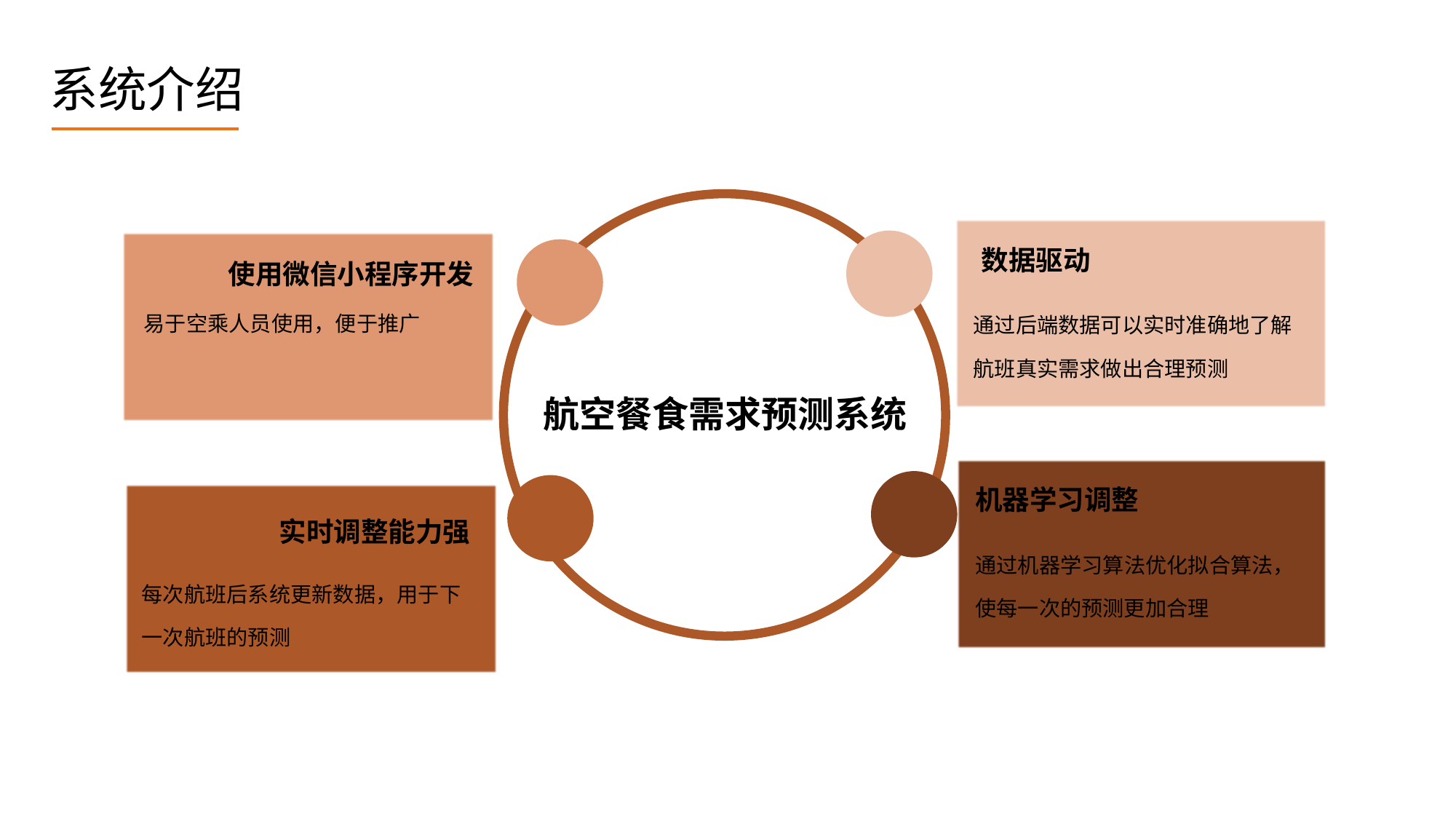

系统介绍

使用微信小程序开发

数据驱动
易于空乘人员使用，便于推广
通过后端数据可以实时准确地了解航班真实需求做出合理预测

航空餐食需求预测系统

机器学习调整

实时调整能力强

通过机器学习算法优化拟合算法，使每一次的预测更加合理
每次航班后系统更新数据，用于下一次航班的预测